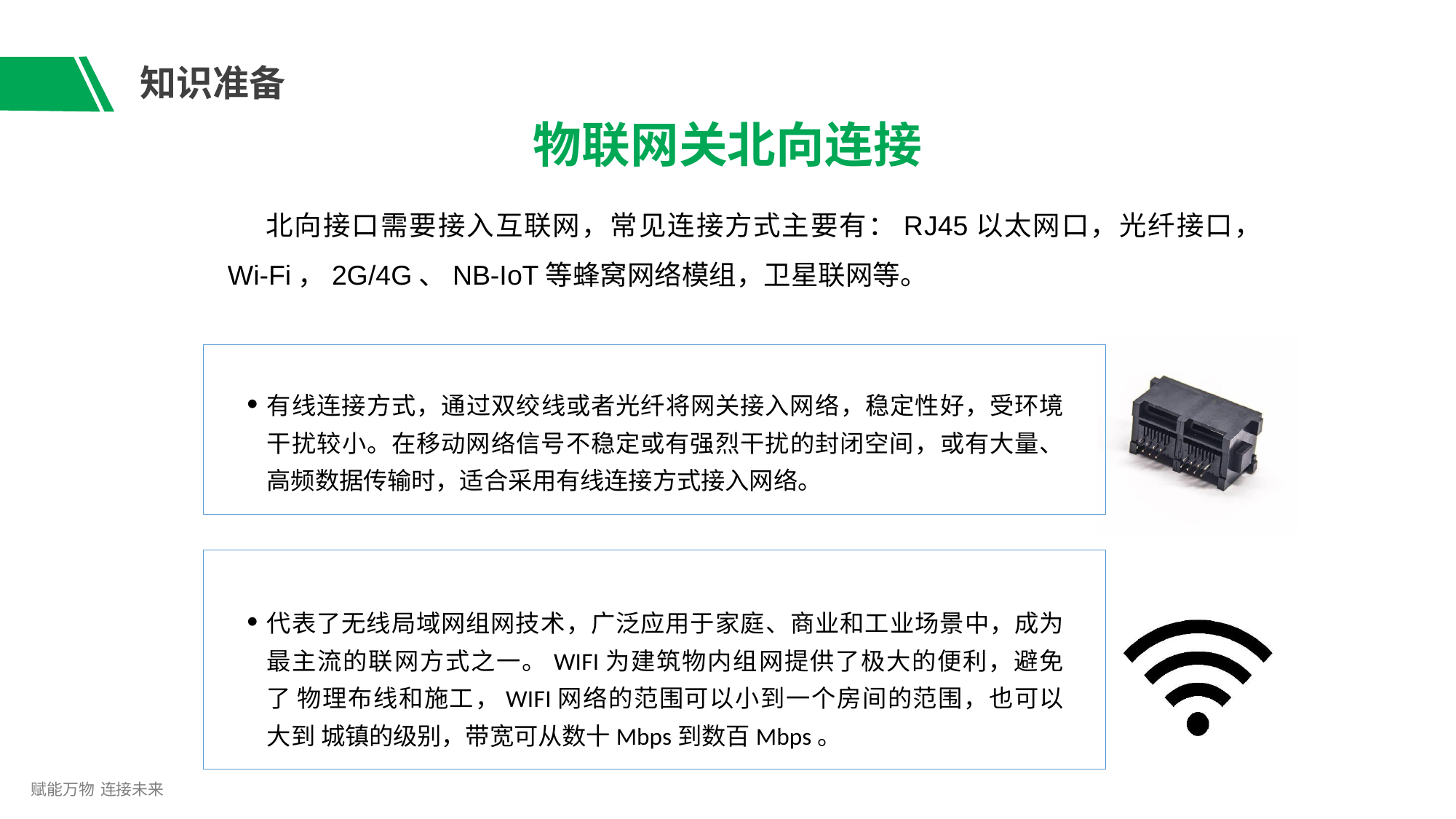

# 知识准备
物联网关北向连接
北向接口需要接入互联网，常见连接方式主要有：RJ45以太网口，光纤接口，  Wi-Fi，2G/4G、NB-IoT等蜂窝网络模组，卫星联网等。

有线连接方式，通过双绞线或者光纤将网关接入网络，稳定性好，受环境 干扰较小。在移动网络信号不稳定或有强烈干扰的封闭空间，或有大量、 高频数据传输时，适合采用有线连接方式接入网络。

代表了无线局域网组网技术，广泛应用于家庭、商业和工业场景中，成为 最主流的联网方式之一。WIFI为建筑物内组网提供了极大的便利，避免了 物理布线和施工，WIFI网络的范围可以小到一个房间的范围，也可以大到 城镇的级别，带宽可从数十Mbps到数百Mbps。

赋能万物 连接未来